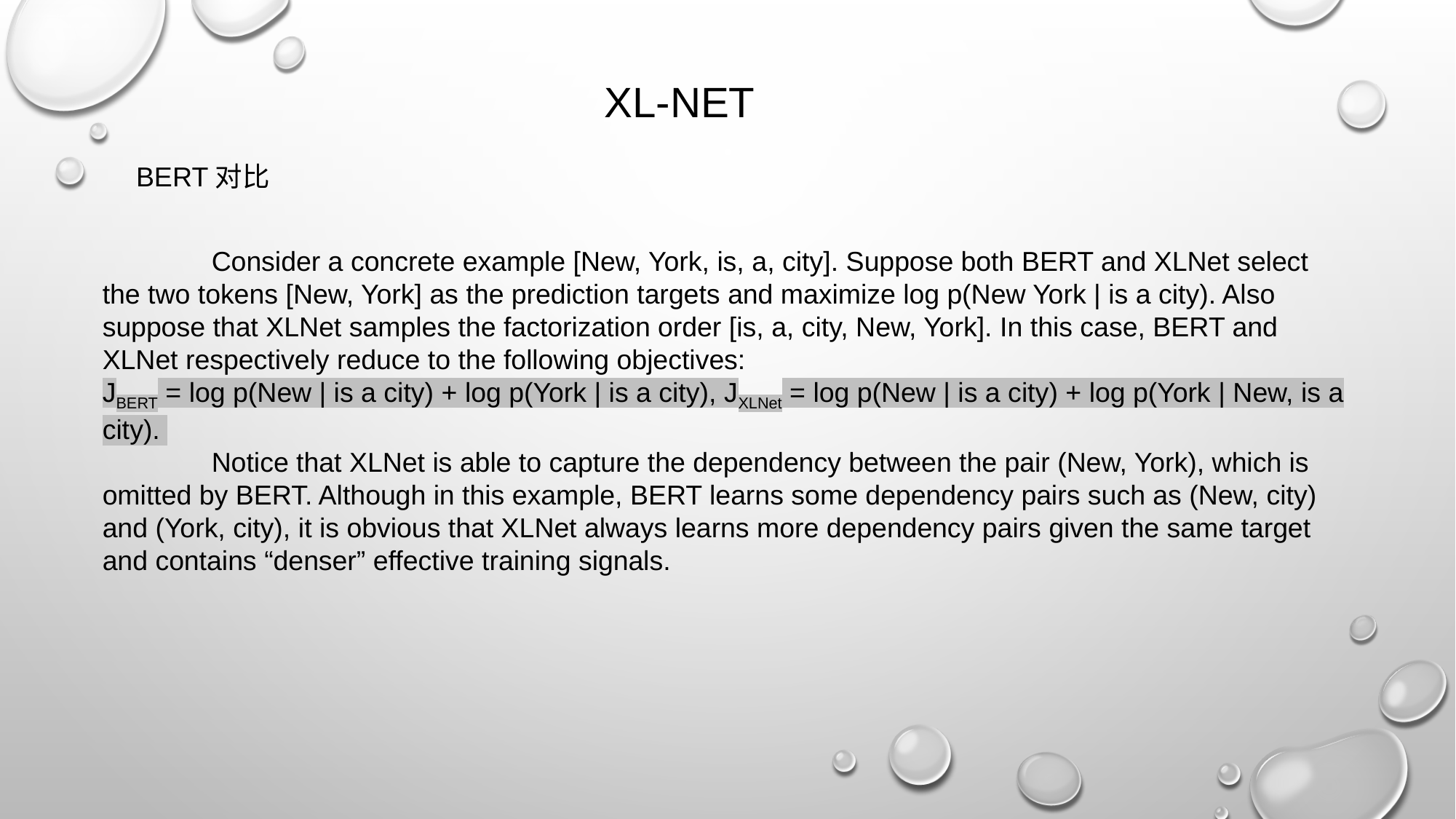

XL-NET
BERT对比
	Consider a concrete example [New, York, is, a, city]. Suppose both BERT and XLNet select the two tokens [New, York] as the prediction targets and maximize log p(New York | is a city). Also suppose that XLNet samples the factorization order [is, a, city, New, York]. In this case, BERT and XLNet respectively reduce to the following objectives:
JBERT = log p(New | is a city) + log p(York | is a city), JXLNet = log p(New | is a city) + log p(York | New, is a city).
	Notice that XLNet is able to capture the dependency between the pair (New, York), which is omitted by BERT. Although in this example, BERT learns some dependency pairs such as (New, city) and (York, city), it is obvious that XLNet always learns more dependency pairs given the same target and contains “denser” effective training signals.